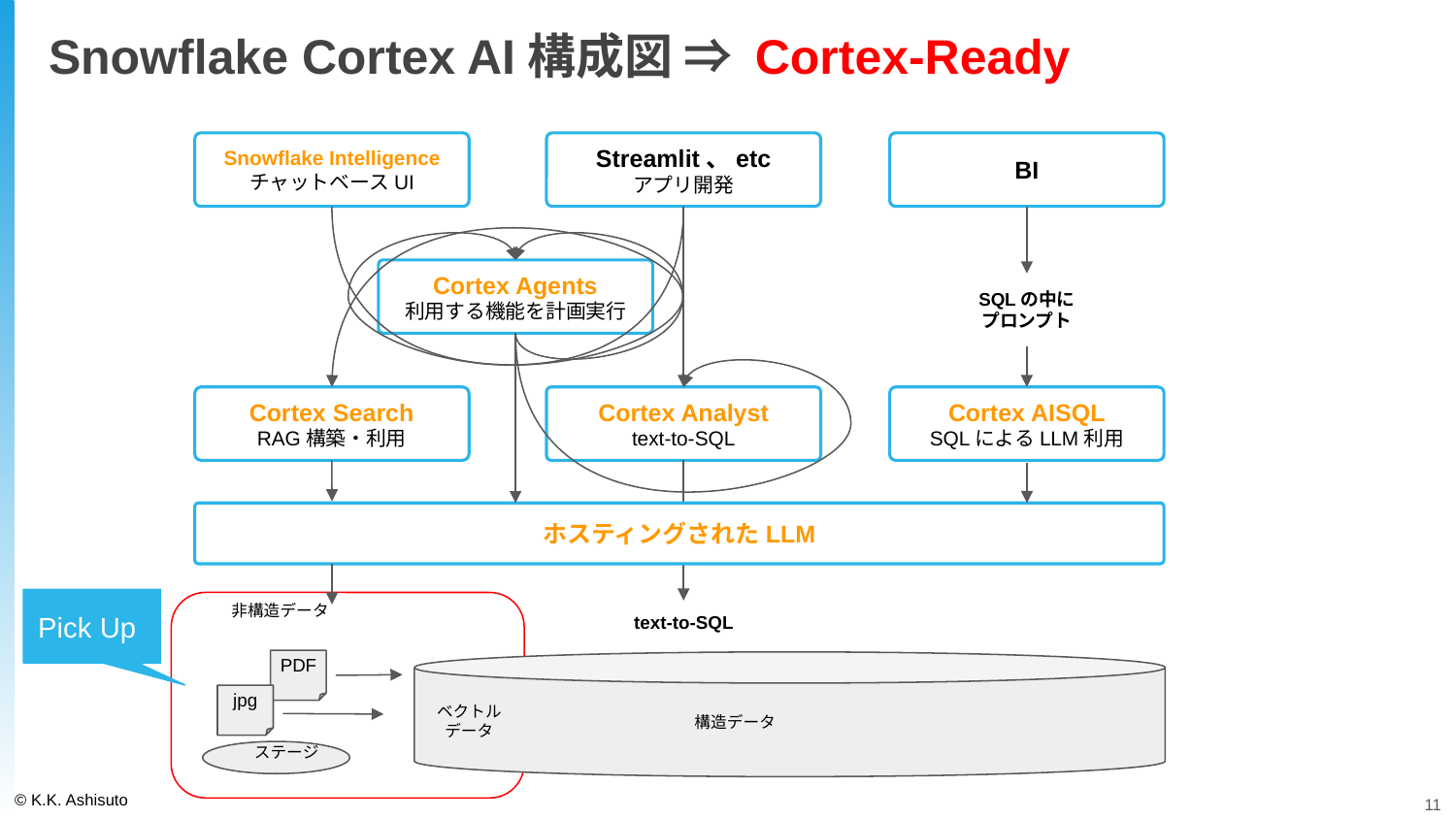

# Snowflake Cortex AI構成図 ⇒ Cortex-Ready
Snowflake Intelligence
チャットベースUI
Streamlit、etc
アプリ開発
BI
Cortex Agents
利用する機能を計画実行
SQLの中に
プロンプト
Cortex Search
RAG構築・利用
Cortex Analyst
text-to-SQL
Cortex AISQL
SQLによるLLM利用
ホスティングされたLLM
Pick Up
非構造データ

text-to-SQL
PDF

jpg

ベクトル
データ
構造データ
ステージ

11